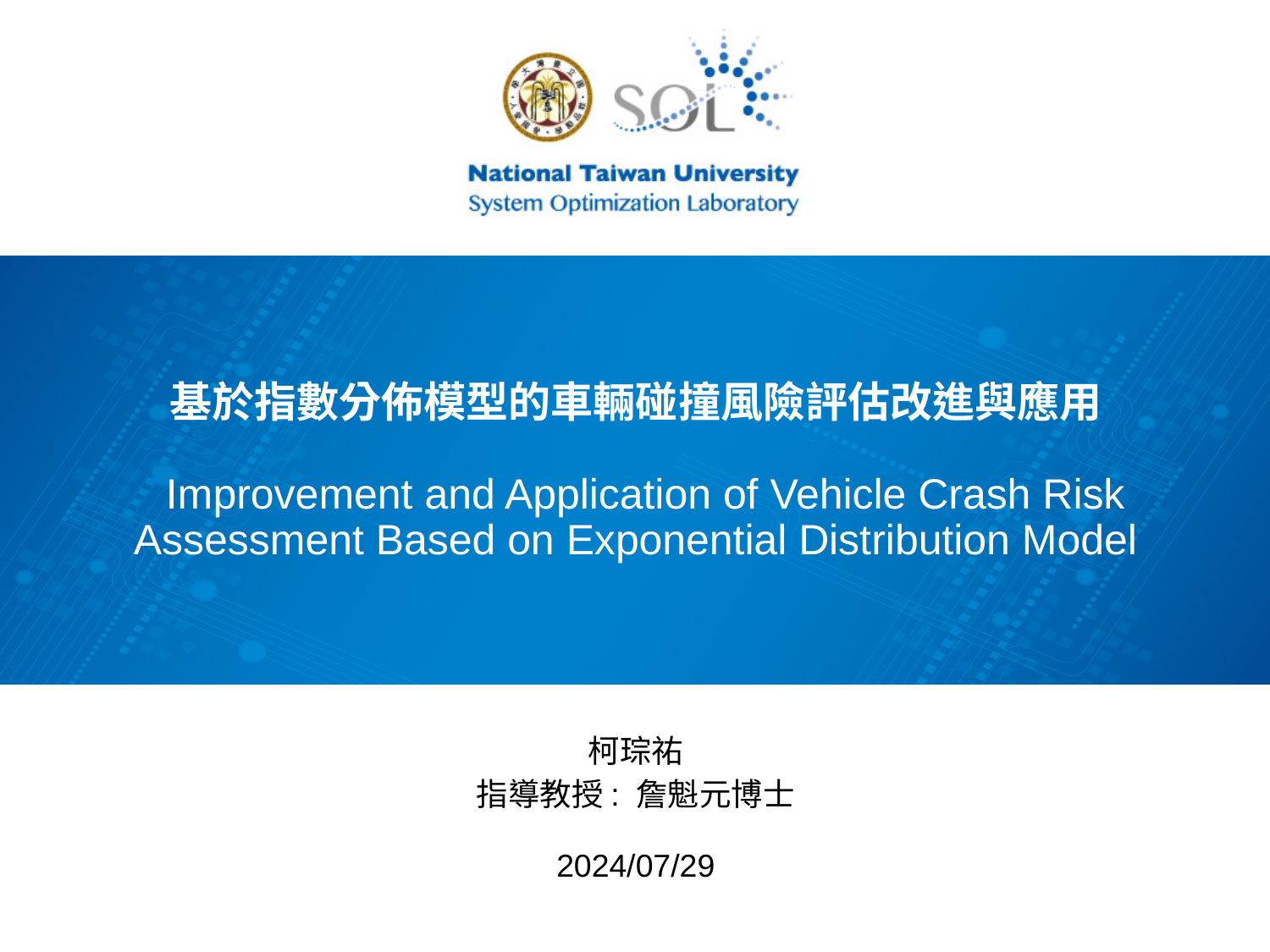

基於指數分佈模型的車輛碰撞風險評估改進與應用
 Improvement and Application of Vehicle Crash Risk Assessment Based on Exponential Distribution Model
​
​
柯琮祐
​指導教授: 詹魁元博士
2024/07/29